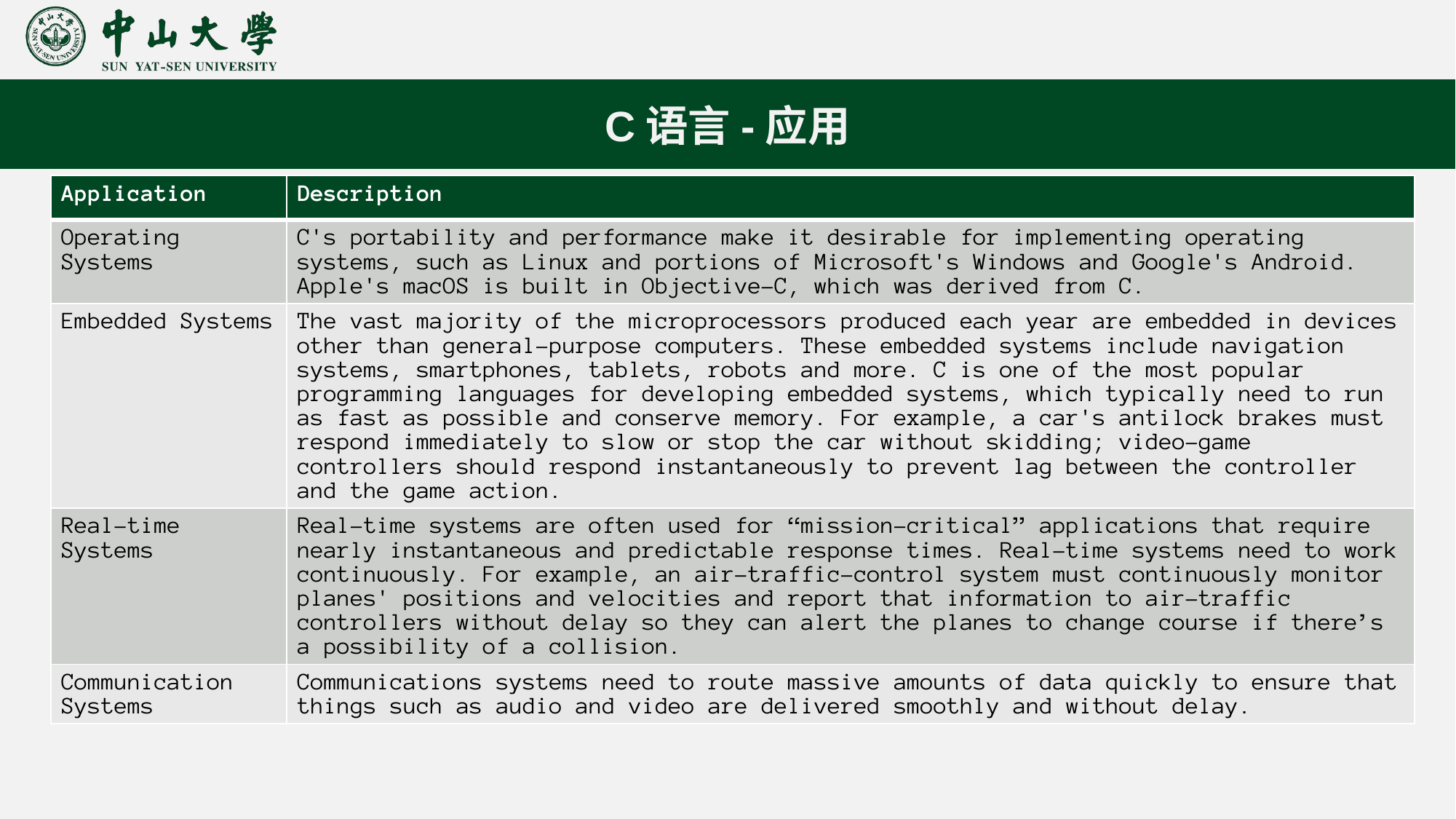

C语言-应用
| Application | Description |
| --- | --- |
| Operating Systems | C's portability and performance make it desirable for implementing operating systems, such as Linux and portions of Microsoft's Windows and Google's Android. Apple's macOS is built in Objective-C, which was derived from C. |
| Embedded Systems | The vast majority of the microprocessors produced each year are embedded in devices other than general-purpose computers. These embedded systems include navigation systems, smartphones, tablets, robots and more. C is one of the most popular programming languages for developing embedded systems, which typically need to run as fast as possible and conserve memory. For example, a car's antilock brakes must respond immediately to slow or stop the car without skidding; video-game controllers should respond instantaneously to prevent lag between the controller and the game action. |
| Real-time Systems | Real-time systems are often used for “mission-critical” applications that require nearly instantaneous and predictable response times. Real-time systems need to work continuously. For example, an air-traffic-control system must continuously monitor planes' positions and velocities and report that information to air-traffic controllers without delay so they can alert the planes to change course if there’s a possibility of a collision. |
| Communication Systems | Communications systems need to route massive amounts of data quickly to ensure that things such as audio and video are delivered smoothly and without delay. |